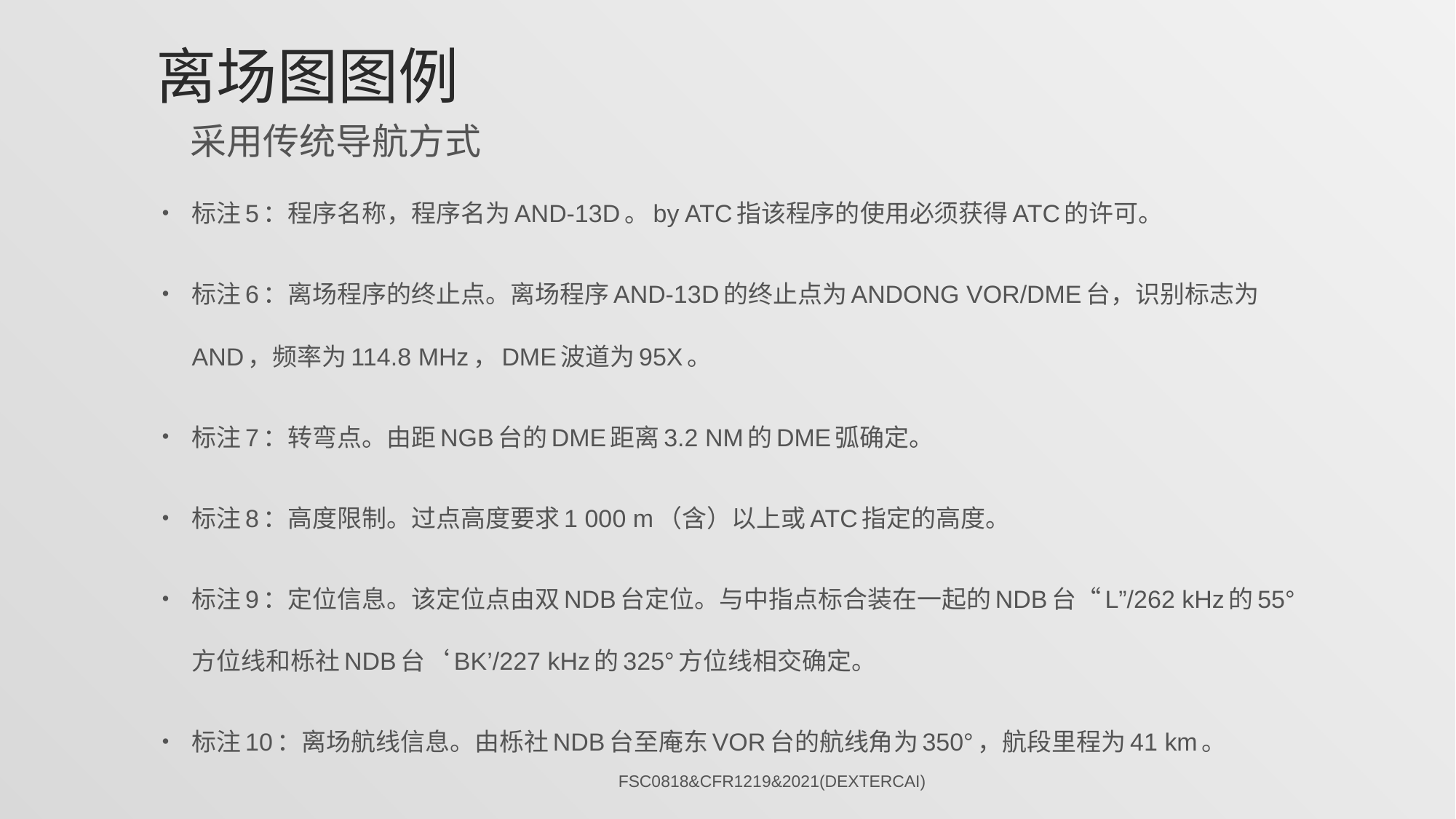

# 离场图图例
采用传统导航方式
标注5：程序名称，程序名为AND-13D。by ATC指该程序的使用必须获得ATC的许可。
标注6：离场程序的终止点。离场程序AND-13D的终止点为ANDONG VOR/DME台，识别标志为AND，频率为114.8 MHz，DME波道为95X。
标注7：转弯点。由距NGB台的DME距离3.2 NM的DME弧确定。
标注8：高度限制。过点高度要求1 000 m（含）以上或ATC指定的高度。
标注9：定位信息。该定位点由双NDB台定位。与中指点标合装在一起的NDB台“L”/262 kHz的55°方位线和栎社NDB台‘BK’/227 kHz的325°方位线相交确定。
标注10：离场航线信息。由栎社NDB台至庵东VOR台的航线角为350°，航段里程为41 km。

FSC0818&CFR1219&2021(DexterCai)